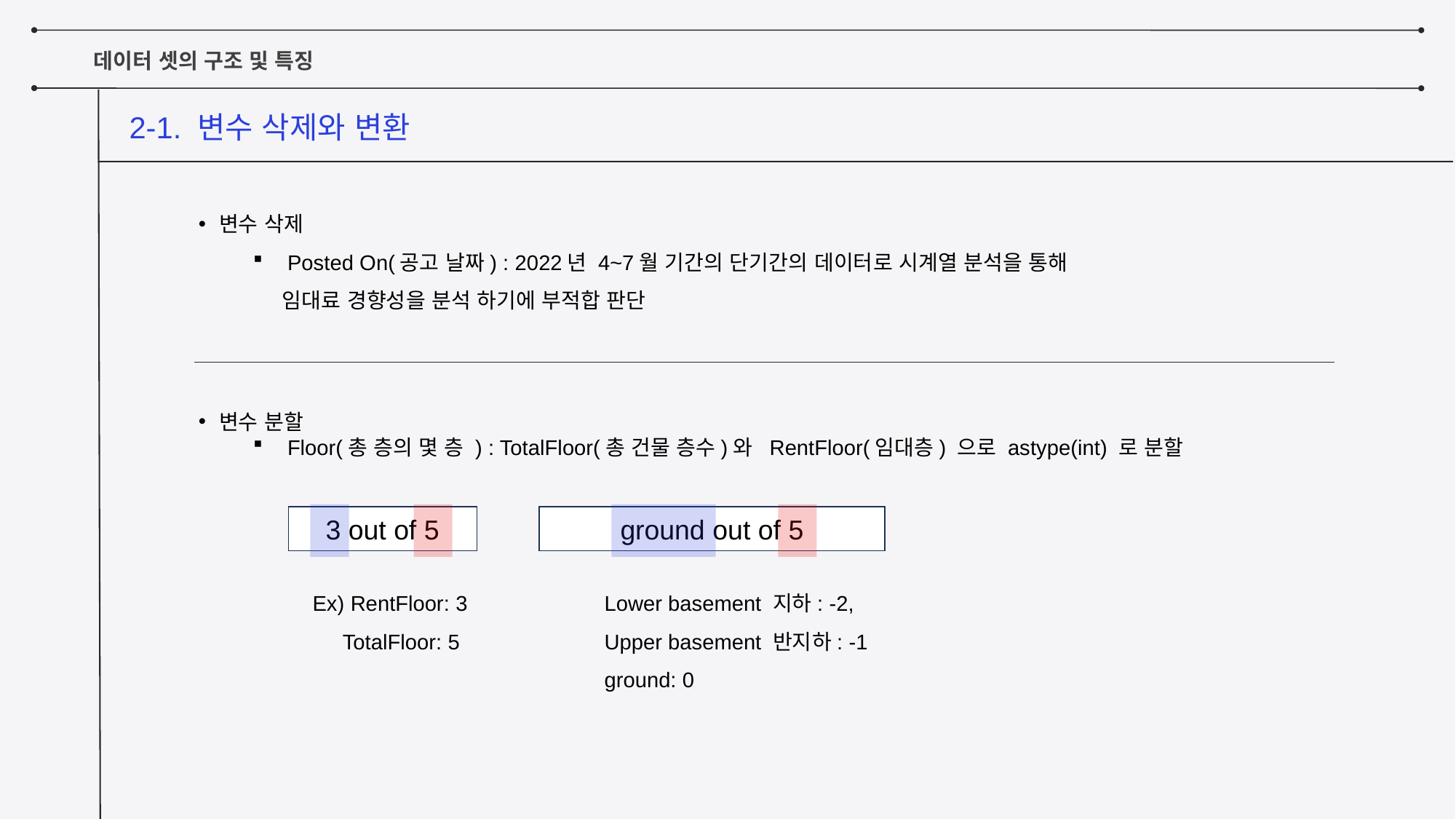

데이터 셋의 구조 및 특징
2-1. 변수 삭제와 변환
변수 삭제
Posted On(공고 날짜) : 2022년 4~7월 기간의 단기간의 데이터로 시계열 분석을 통해
    임대료 경향성을 분석 하기에 부적합 판단

변수 분할
Floor(총 층의 몇 층 ) : TotalFloor(총 건물 층수)와  RentFloor(임대층) 으로 astype(int) 로 분할

3 out of 5
ground out of 5
Ex) RentFloor: 3
     TotalFloor: 5

Lower basement 지하: -2,
Upper basement 반지하: -1
ground: 0